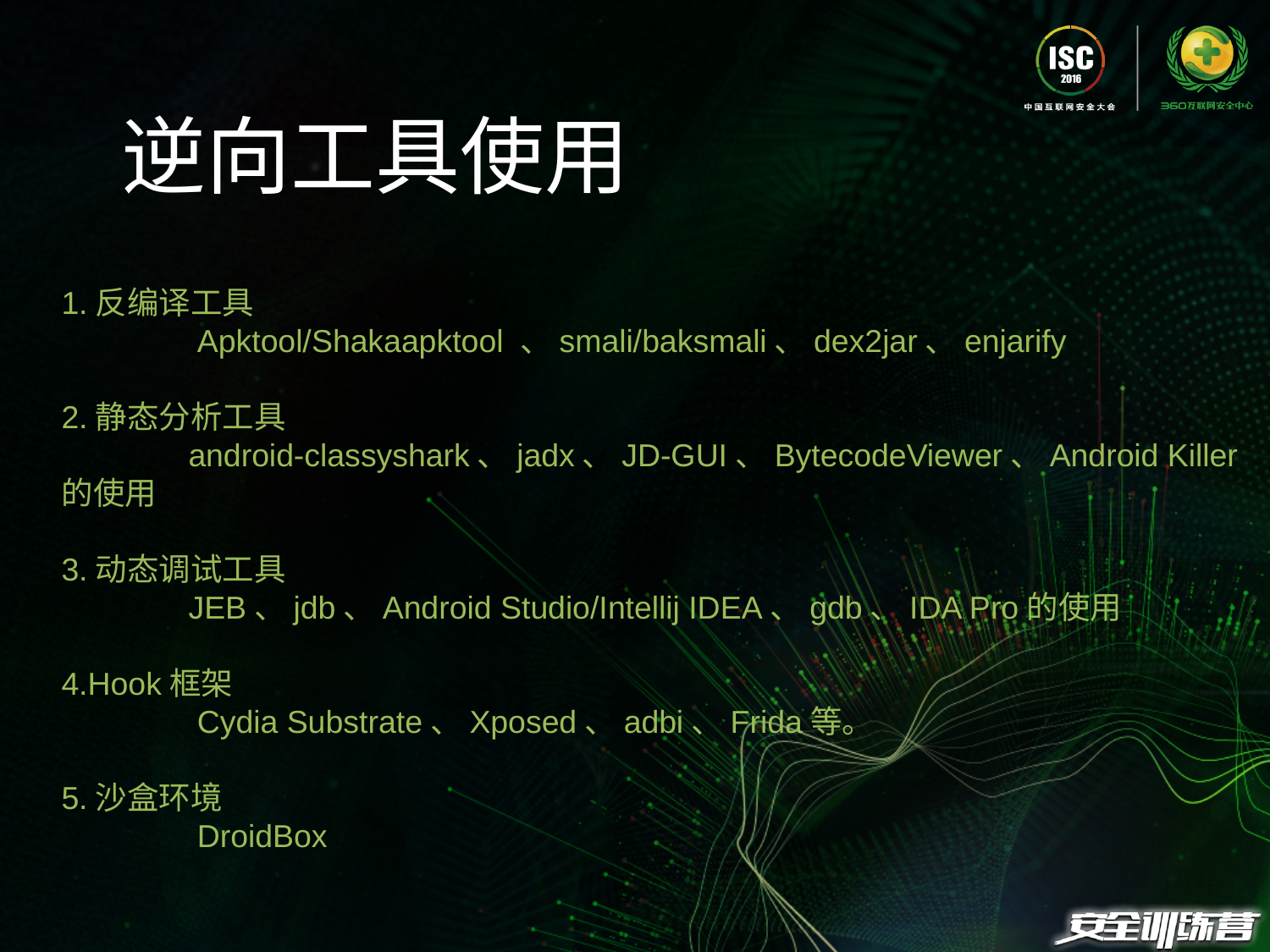

逆向工具使用
1.反编译工具
	 Apktool/Shakaapktool 、smali/baksmali、dex2jar、enjarify

2.静态分析工具
	android-classyshark、jadx、JD-GUI、BytecodeViewer、Android Killer的使用

3.动态调试工具
	JEB、jdb、Android Studio/Intellij IDEA、gdb、IDA Pro的使用

4.Hook框架
	 Cydia Substrate、Xposed、adbi、Frida等。

5.沙盒环境
	 DroidBox